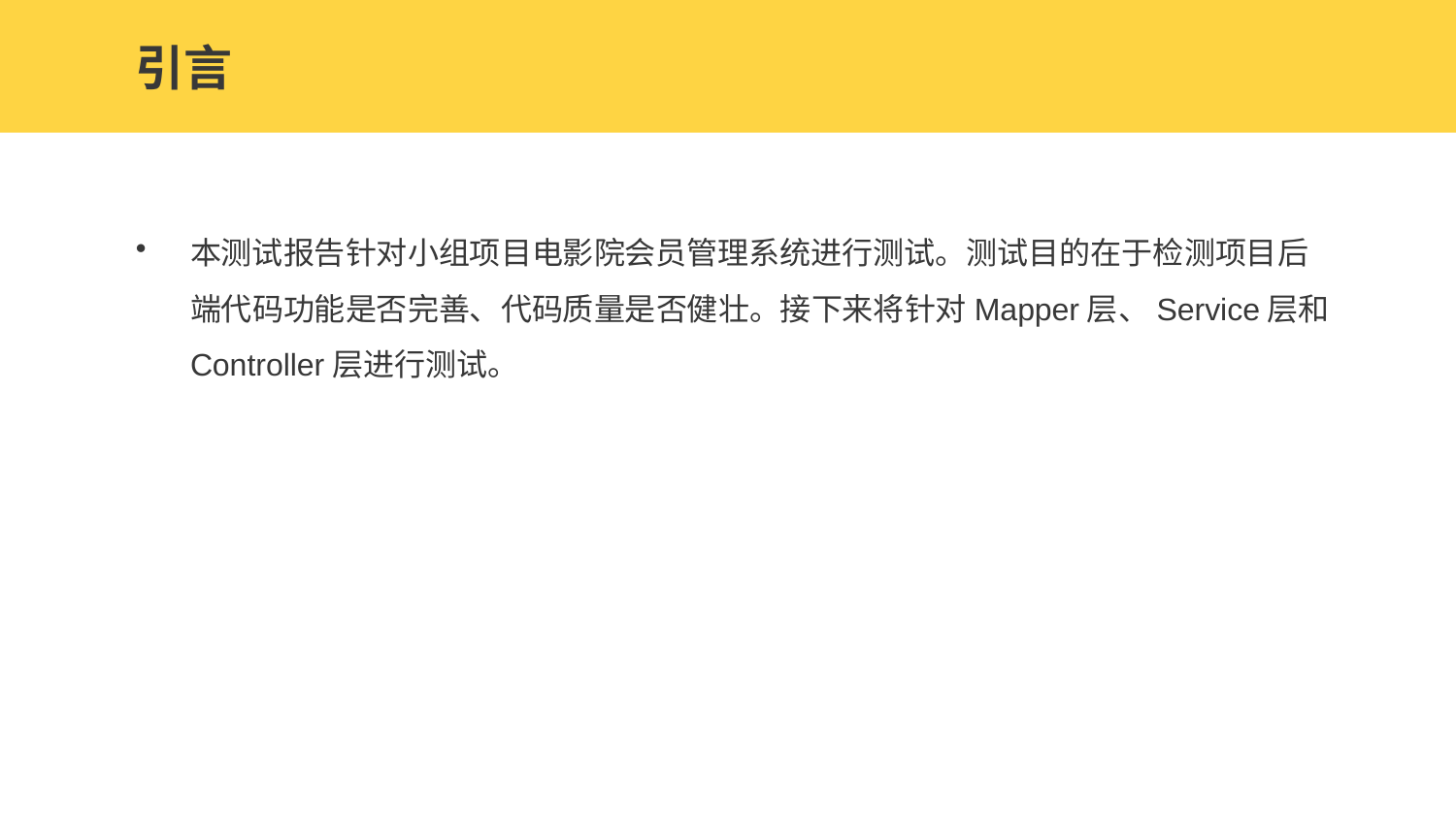

引言
本测试报告针对小组项目电影院会员管理系统进行测试。测试目的在于检测项目后端代码功能是否完善、代码质量是否健壮。接下来将针对Mapper层、Service层和Controller层进行测试。